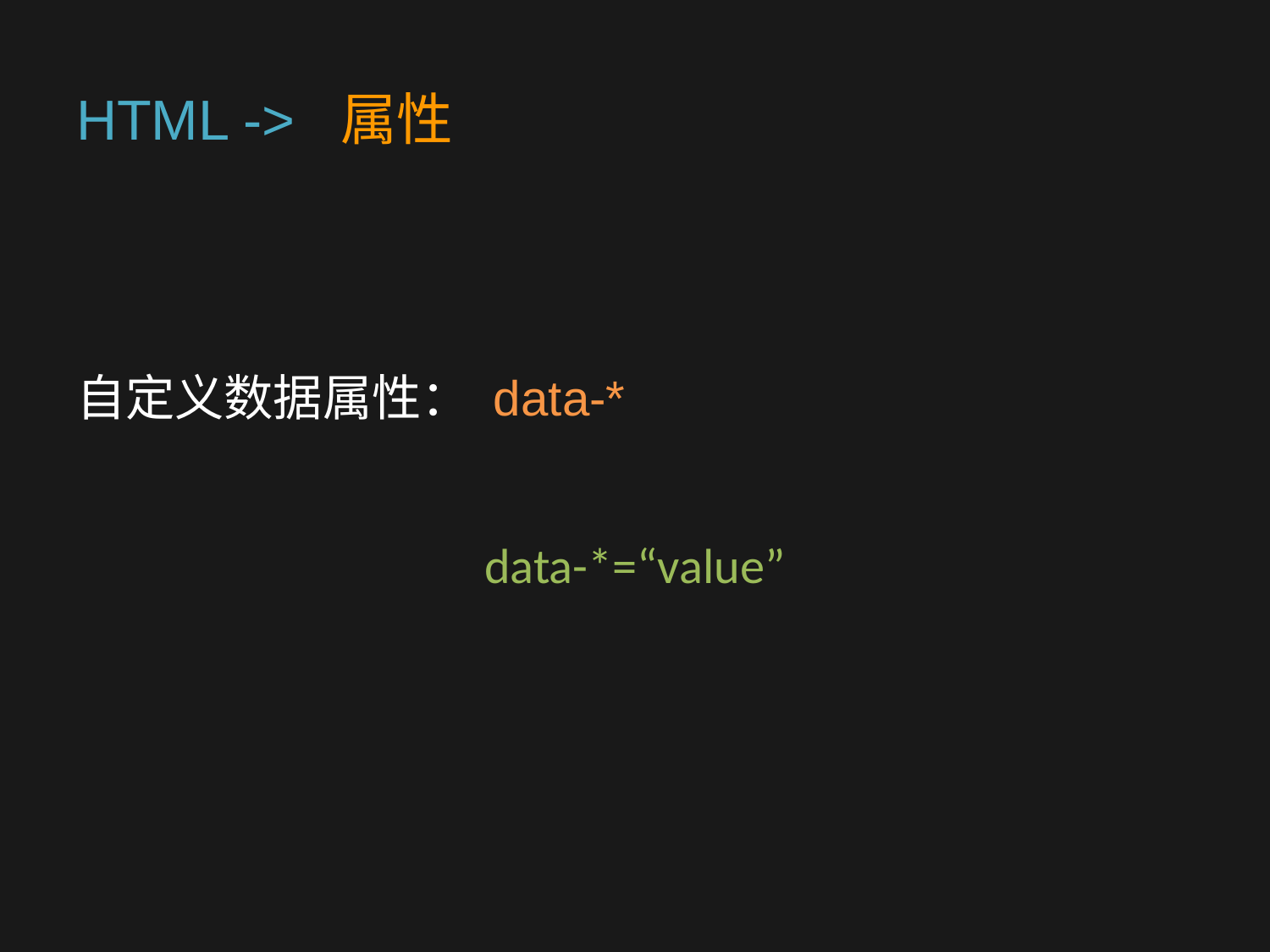

# HTML ->  属性

自定义数据属性： data-*

data-*=“value”